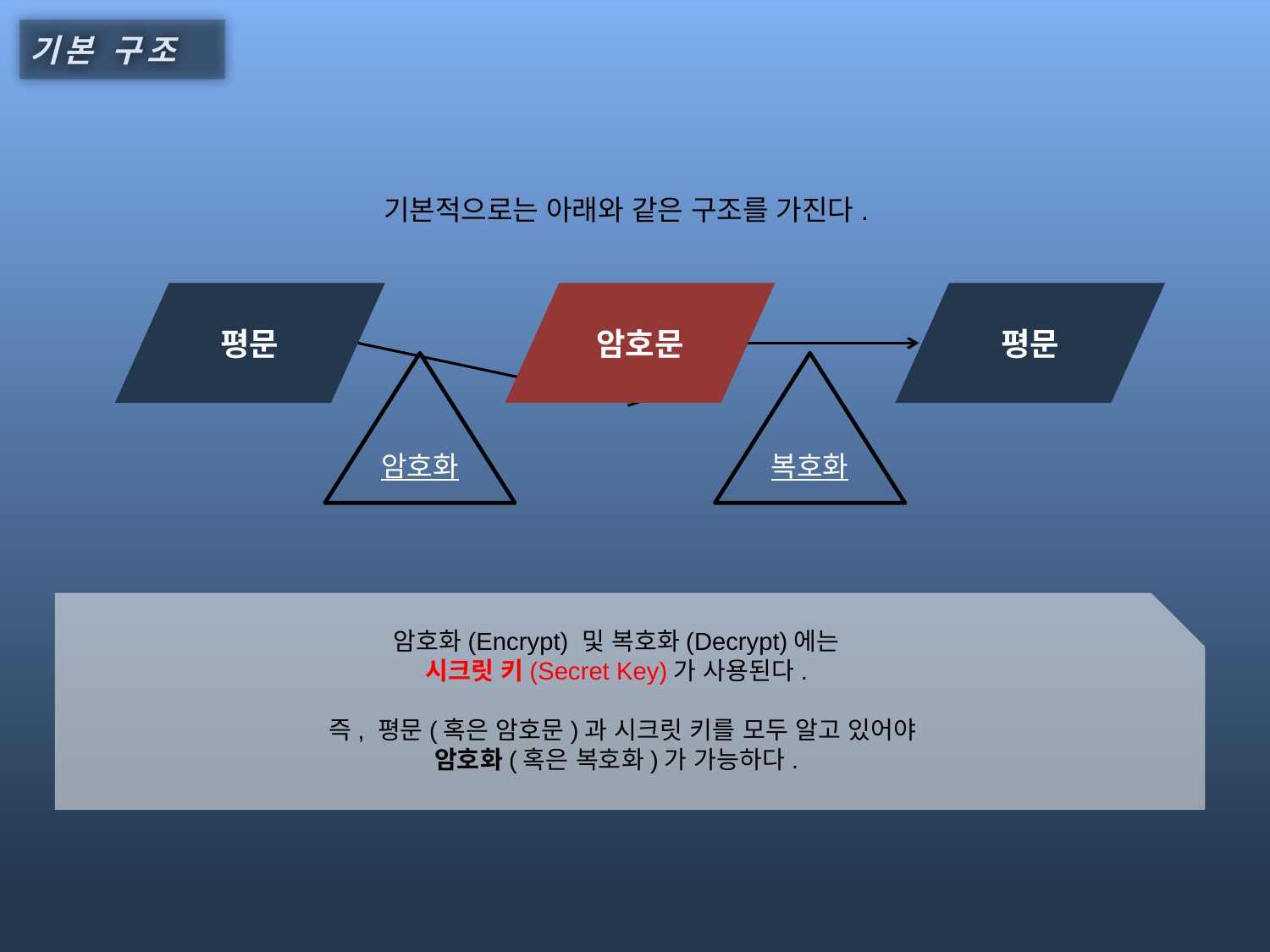

기본 구조
기본적으로는 아래와 같은 구조를 가진다.
평문
암호문
평문
암호화
복호화
암호화(Encrypt) 및 복호화(Decrypt)에는
시크릿 키(Secret Key)가 사용된다.
 즉, 평문(혹은 암호문)과 시크릿 키를 모두 알고 있어야
암호화(혹은 복호화)가 가능하다.